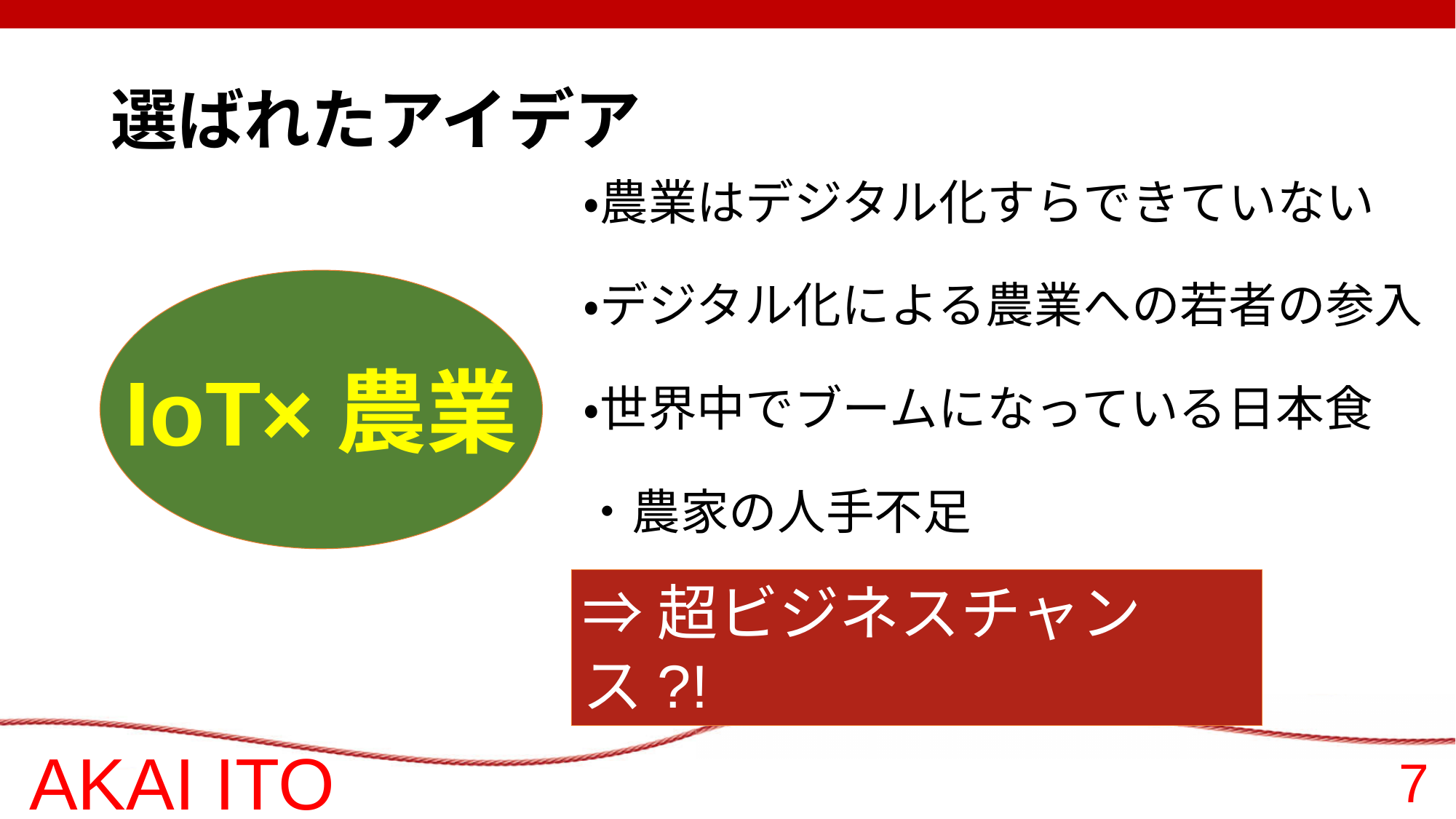

# 選ばれたアイデア
・農業はデジタル化すらできていない

・デジタル化による農業への若者の参入

・世界中でブームになっている日本食

・農家の人手不足
IoT×農業
⇒超ビジネスチャンス?!
AKAI ITO
7